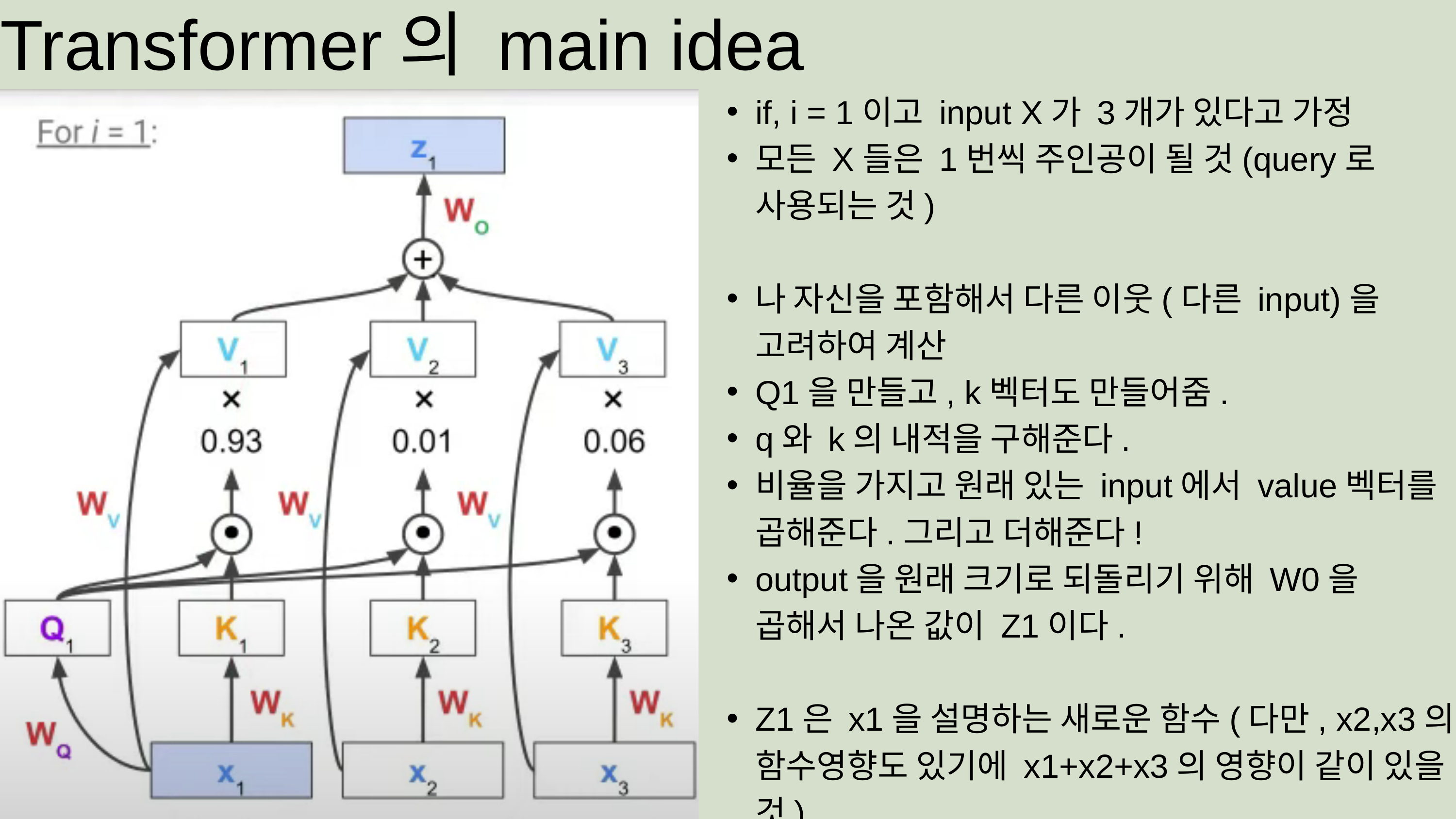

Transformer의 main idea
if, i = 1이고 input X가 3개가 있다고 가정
모든 X들은 1번씩 주인공이 될 것(query로 사용되는 것)

나 자신을 포함해서 다른 이웃(다른 input)을 고려하여 계산
Q1을 만들고, k벡터도 만들어줌.
q와 k의 내적을 구해준다.
비율을 가지고 원래 있는 input에서 value벡터를 곱해준다.그리고 더해준다!
output을 원래 크기로 되돌리기 위해 W0을 곱해서 나온 값이 Z1이다.

Z1은 x1을 설명하는 새로운 함수(다만, x2,x3의 함수영향도 있기에 x1+x2+x3의 영향이 같이 있을 것)